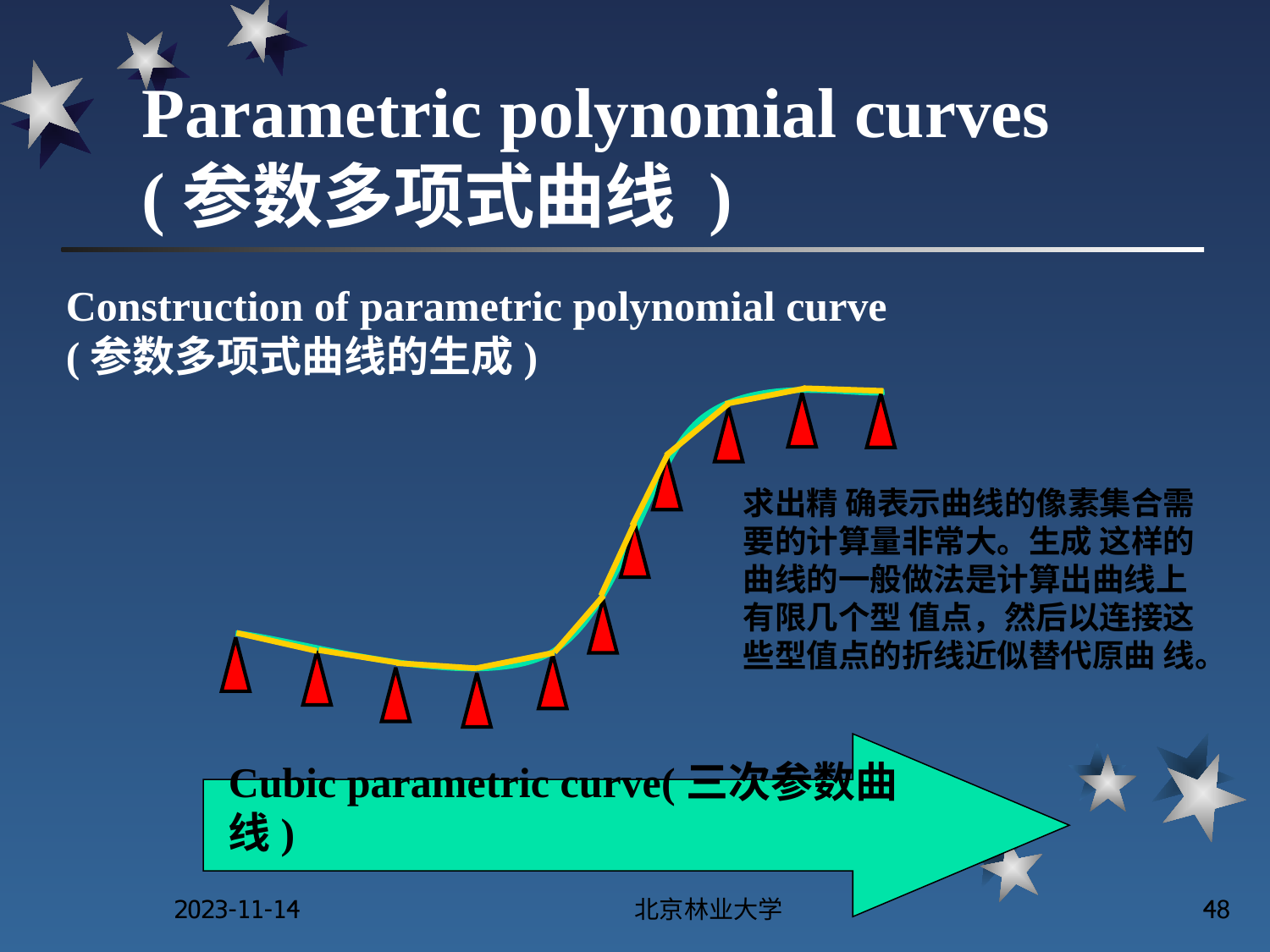

# Parametric polynomial curves (参数多项式曲线 )
Construction of parametric polynomial curve
(参数多项式曲线的生成)

求出精 确表示曲线的像素集合需要的计算量非常大。生成 这样的曲线的一般做法是计算出曲线上有限几个型 值点，然后以连接这些型值点的折线近似替代原曲 线。

Cubic parametric curve(三次参数曲线)
2023-11-14
北京林业大学
48